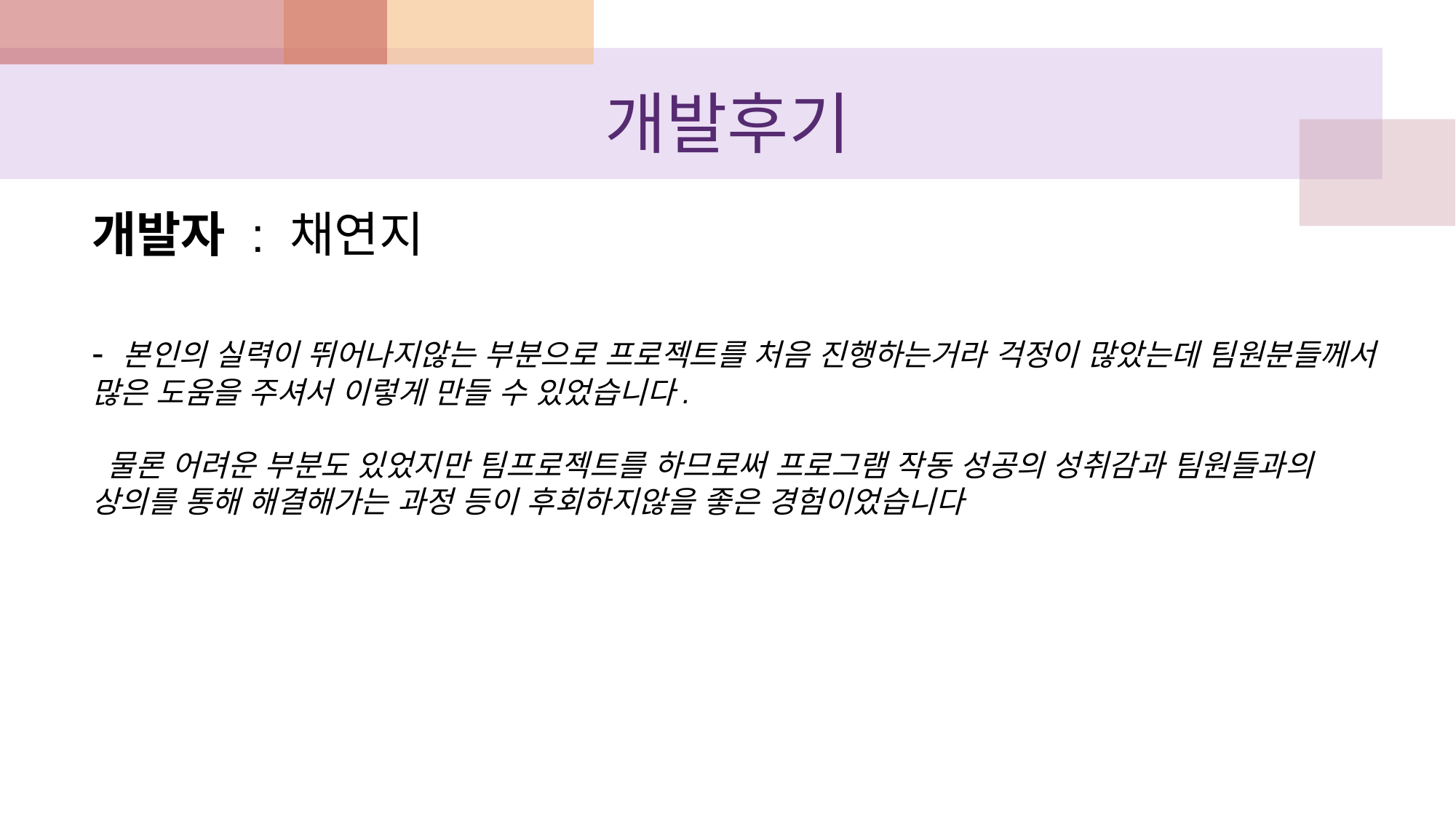

# 개발후기
개발자 : 채연지

- 본인의 실력이 뛰어나지않는 부분으로 프로젝트를 처음 진행하는거라 걱정이 많았는데 팀원분들께서 많은 도움을 주셔서 이렇게 만들 수 있었습니다.

 물론 어려운 부분도 있었지만 팀프로젝트를 하므로써 프로그램 작동 성공의 성취감과 팀원들과의 상의를 통해 해결해가는 과정 등이 후회하지않을 좋은 경험이었습니다